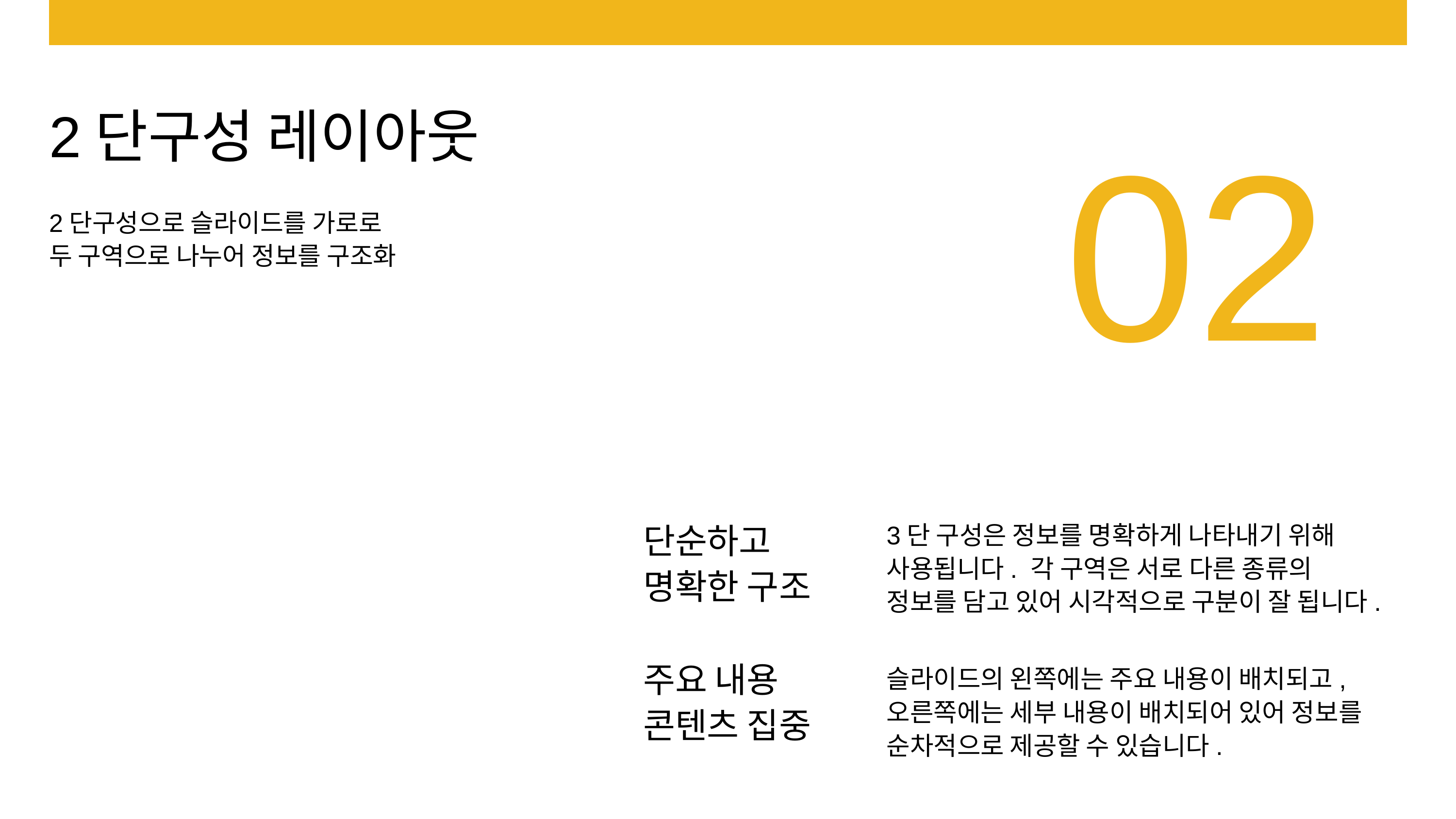

02
2단구성 레이아웃
2단구성으로 슬라이드를 가로로
두 구역으로 나누어 정보를 구조화
단순하고
명확한 구조
3단 구성은 정보를 명확하게 나타내기 위해
사용됩니다. 각 구역은 서로 다른 종류의
정보를 담고 있어 시각적으로 구분이 잘 됩니다.
주요 내용
콘텐츠 집중
슬라이드의 왼쪽에는 주요 내용이 배치되고,
오른쪽에는 세부 내용이 배치되어 있어 정보를
순차적으로 제공할 수 있습니다.